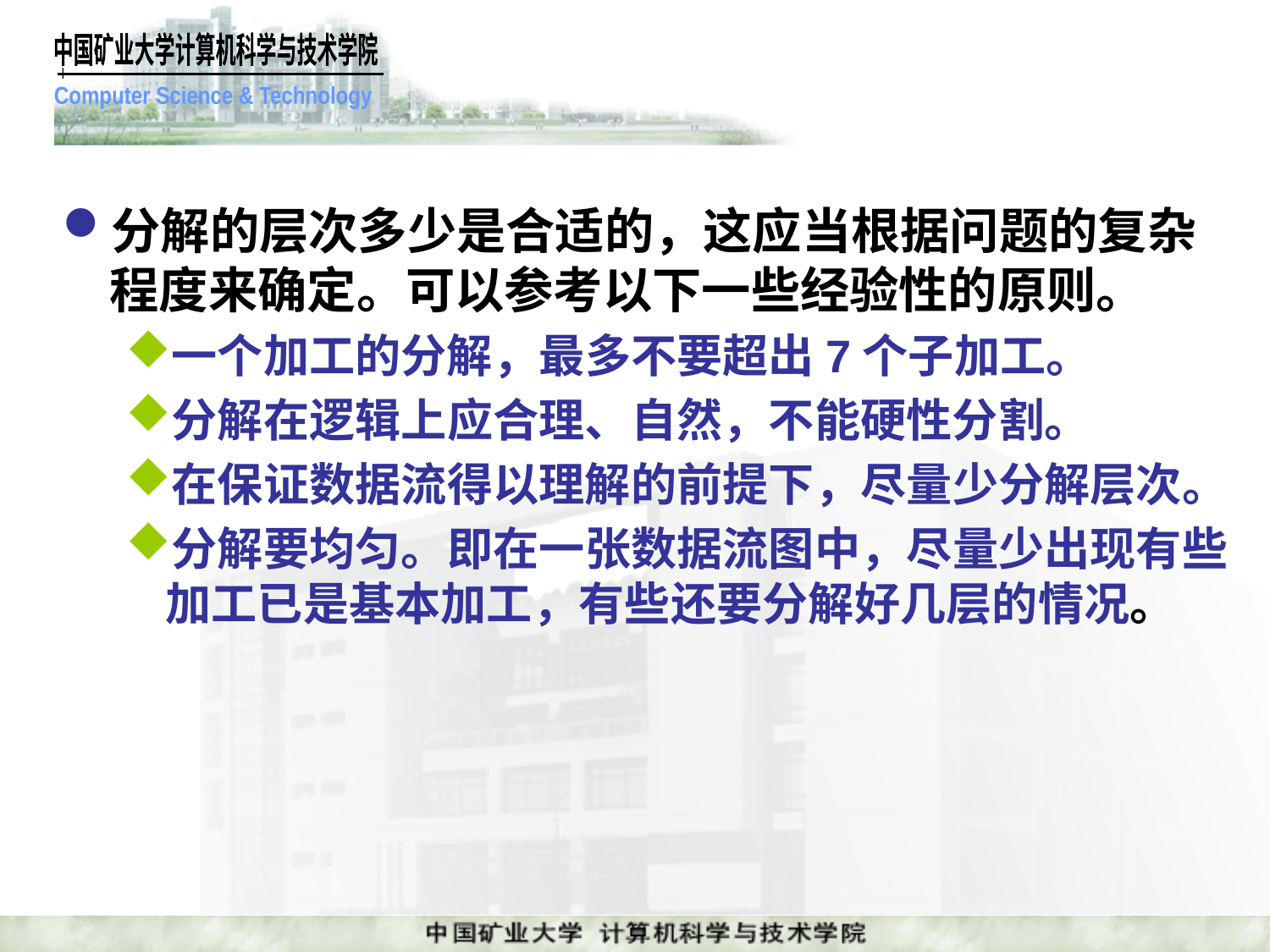

分解的层次多少是合适的，这应当根据问题的复杂程度来确定。可以参考以下一些经验性的原则。
一个加工的分解，最多不要超出7个子加工。
分解在逻辑上应合理、自然，不能硬性分割。
在保证数据流得以理解的前提下，尽量少分解层次。
分解要均匀。即在一张数据流图中，尽量少出现有些加工已是基本加工，有些还要分解好几层的情况。